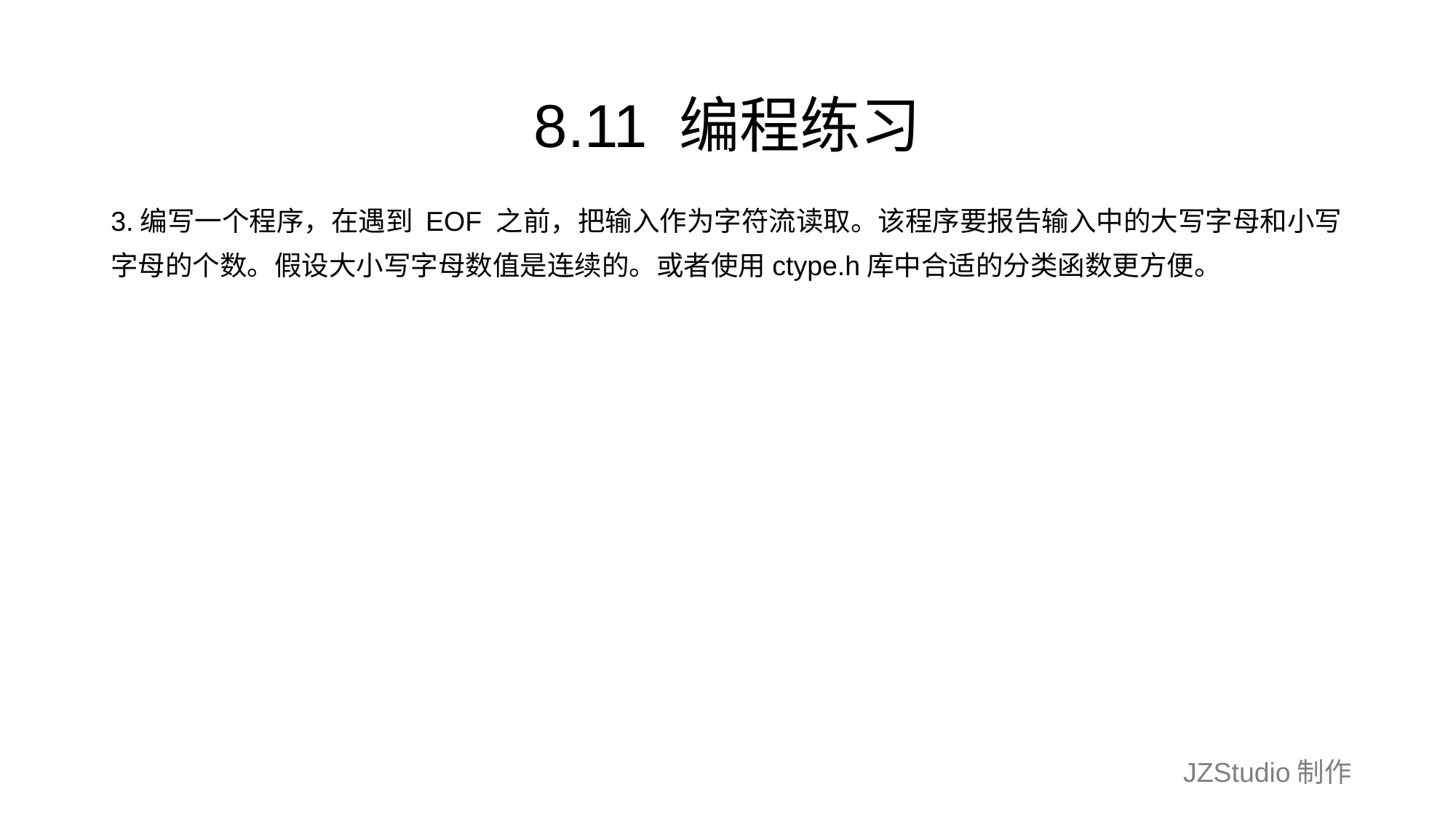

# 8.11 编程练习
3.编写一个程序，在遇到 EOF 之前，把输入作为字符流读取。该程序要报告输入中的大写字母和小写
字母的个数。假设大小写字母数值是连续的。或者使用ctype.h库中合适的分类函数更方便。